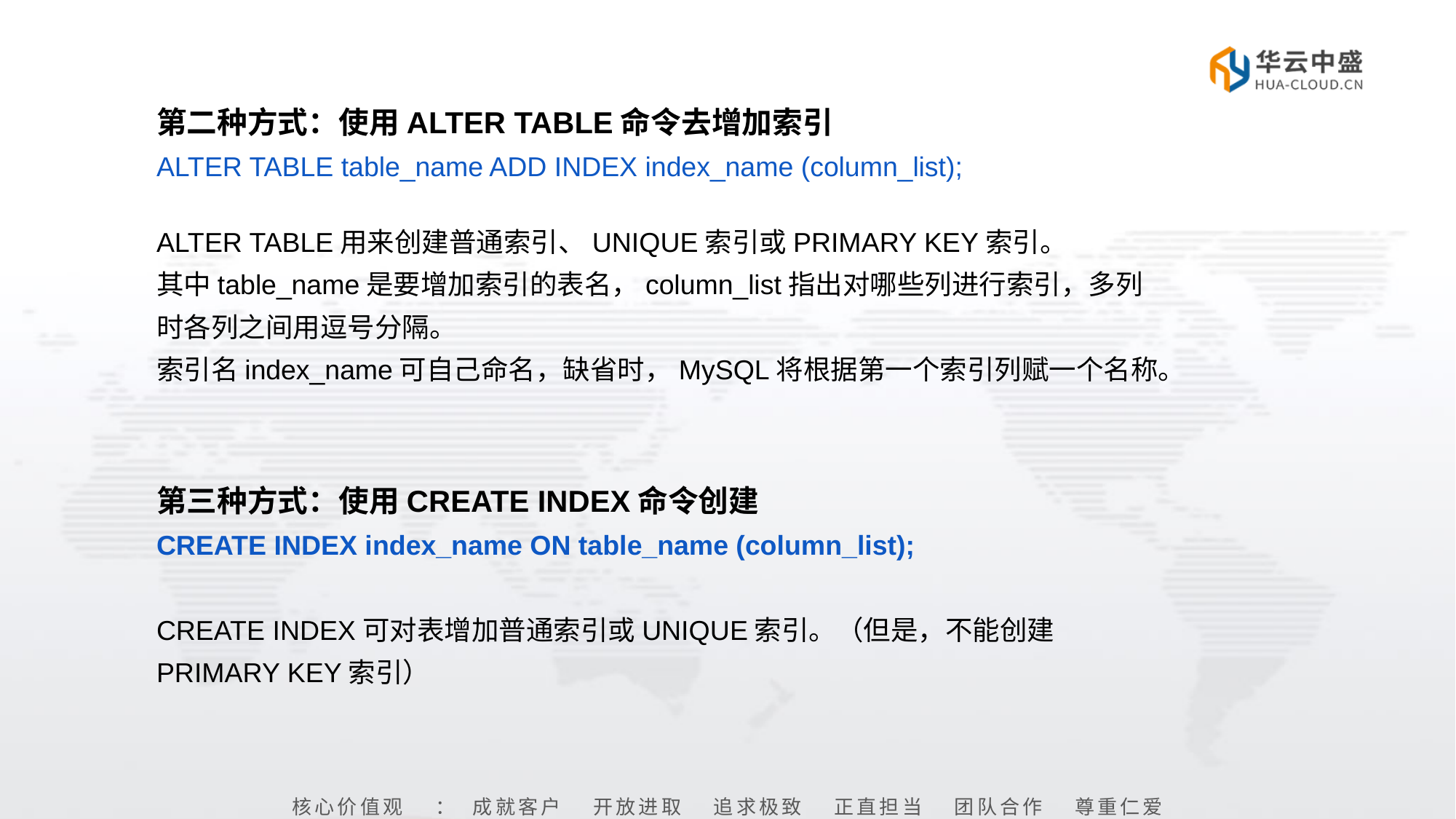

第二种方式：使用ALTER TABLE命令去增加索引
ALTER TABLE table_name ADD INDEX index_name (column_list);

ALTER TABLE用来创建普通索引、UNIQUE索引或PRIMARY KEY索引。
其中table_name是要增加索引的表名，column_list指出对哪些列进行索引，多列时各列之间用逗号分隔。
索引名index_name可自己命名，缺省时，MySQL将根据第一个索引列赋一个名称。

第三种方式：使用CREATE INDEX命令创建
CREATE INDEX index_name ON table_name (column_list);

CREATE INDEX可对表增加普通索引或UNIQUE索引。（但是，不能创建PRIMARY KEY索引）